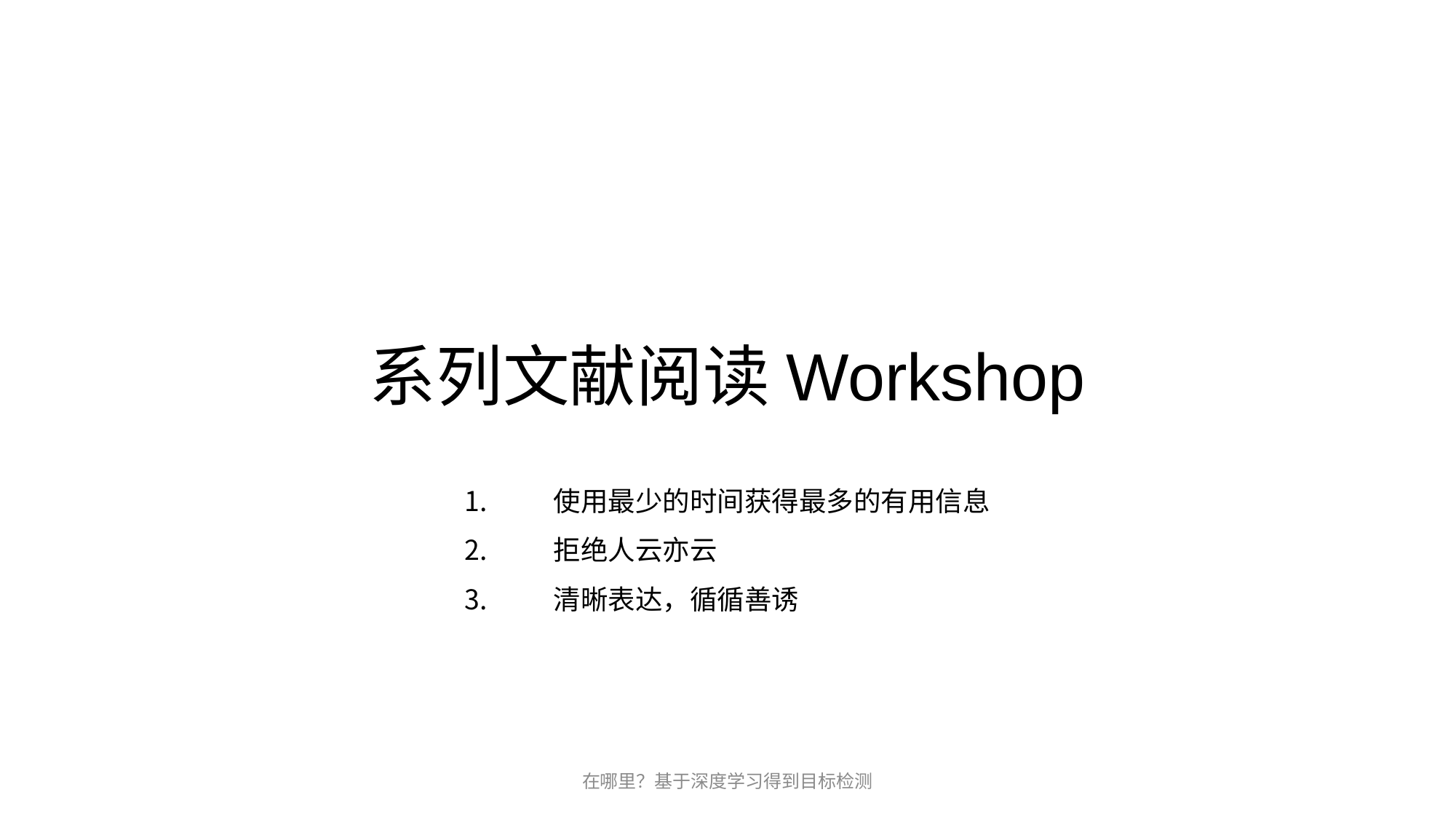

系列文献阅读Workshop
使用最少的时间获得最多的有用信息
拒绝人云亦云
清晰表达，循循善诱
在哪里？基于深度学习得到目标检测